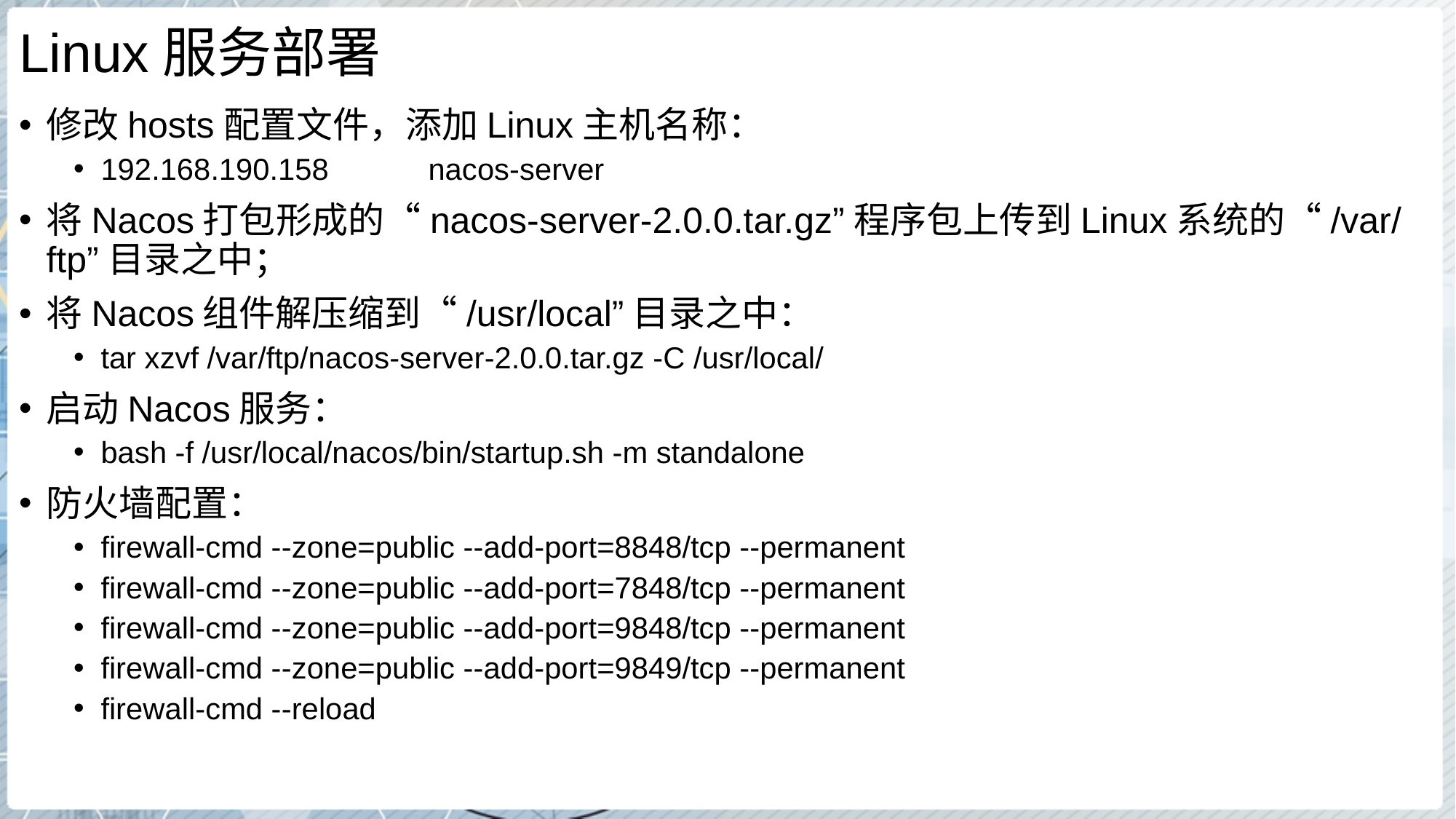

# Linux服务部署
修改hosts配置文件，添加Linux主机名称：
192.168.190.158	nacos-server
将Nacos打包形成的“nacos-server-2.0.0.tar.gz”程序包上传到Linux系统的“/var/ftp”目录之中；
将Nacos组件解压缩到“/usr/local”目录之中：
tar xzvf /var/ftp/nacos-server-2.0.0.tar.gz -C /usr/local/
启动Nacos服务：
bash -f /usr/local/nacos/bin/startup.sh -m standalone
防火墙配置：
firewall-cmd --zone=public --add-port=8848/tcp --permanent
firewall-cmd --zone=public --add-port=7848/tcp --permanent
firewall-cmd --zone=public --add-port=9848/tcp --permanent
firewall-cmd --zone=public --add-port=9849/tcp --permanent
firewall-cmd --reload